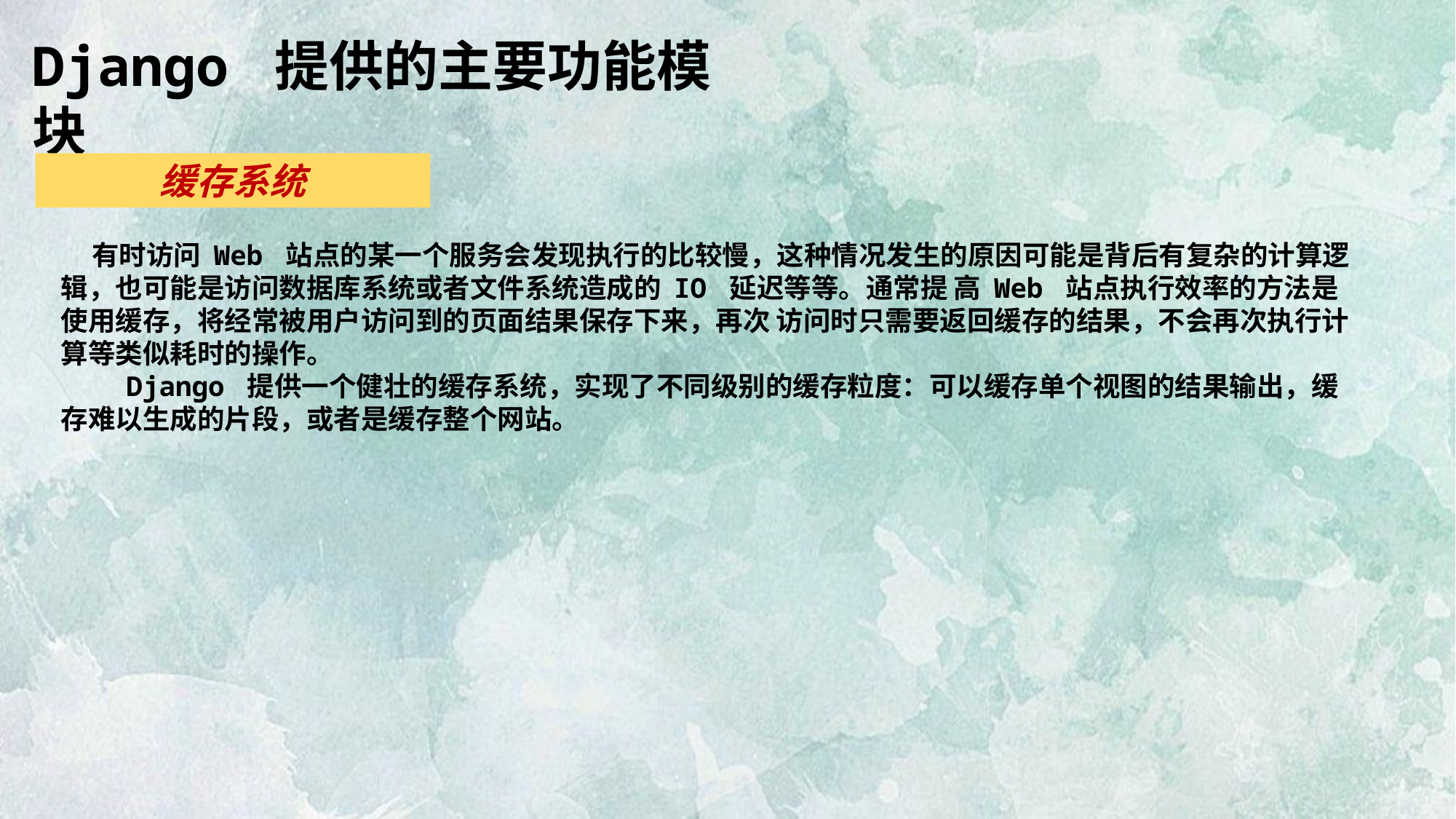

Django 提供的主要功能模块
缓存系统
    有时访问 Web 站点的某一个服务会发现执行的比较慢，这种情况发生的原因可能是背后有复杂的计算逻辑，也可能是访问数据库系统或者文件系统造成的 IO 延迟等等。通常提 高 Web 站点执行效率的方法是使用缓存，将经常被用户访问到的页面结果保存下来，再次 访问时只需要返回缓存的结果，不会再次执行计算等类似耗时的操作。
    Django 提供一个健壮的缓存系统，实现了不同级别的缓存粒度：可以缓存单个视图的结果输出，缓存难以生成的片段，或者是缓存整个网站。